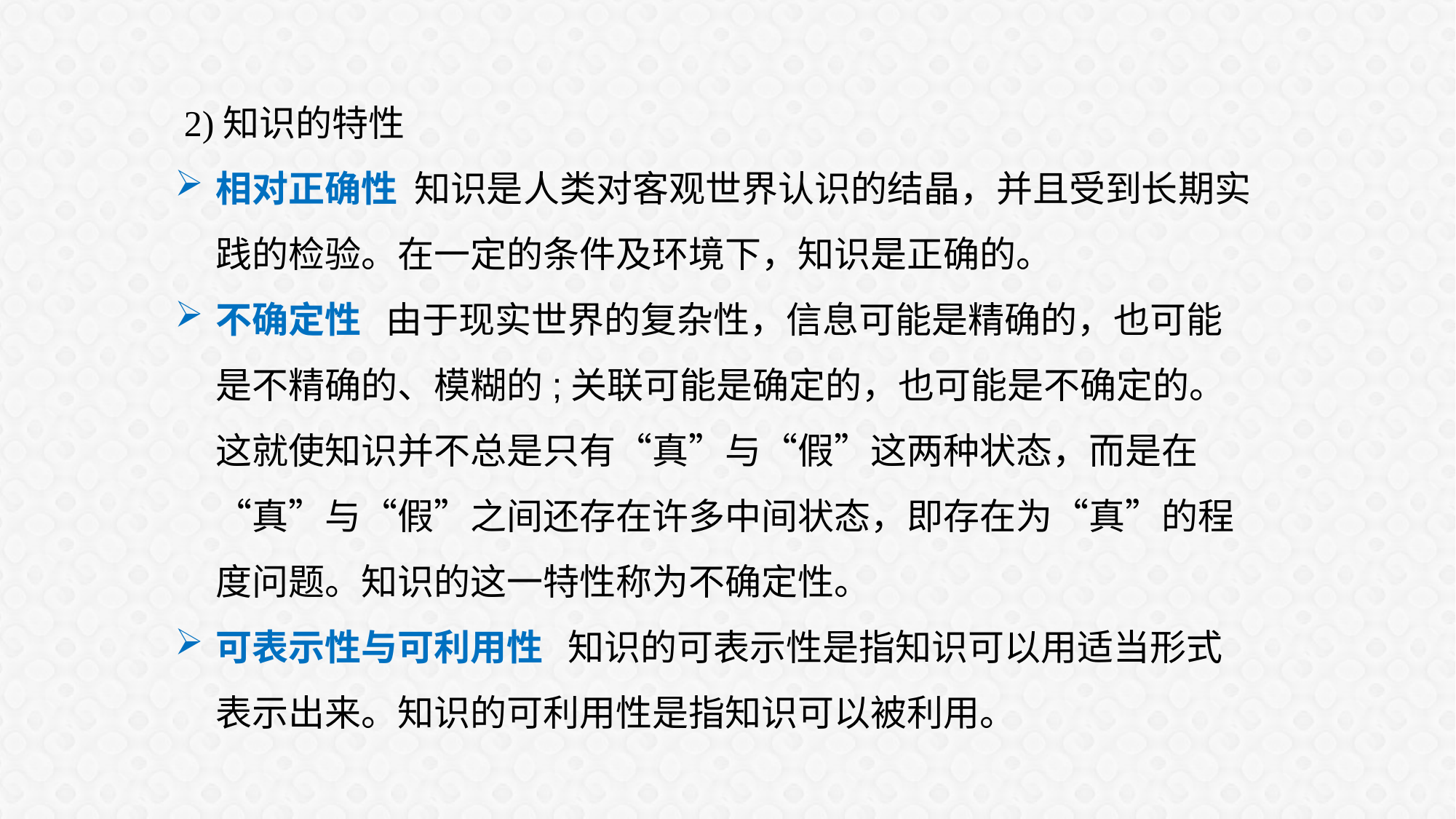

2)知识的特性
相对正确性  知识是人类对客观世界认识的结晶，并且受到长期实践的检验。在一定的条件及环境下，知识是正确的。
不确定性   由于现实世界的复杂性，信息可能是精确的，也可能是不精确的、模糊的;关联可能是确定的，也可能是不确定的。这就使知识并不总是只有“真”与“假”这两种状态，而是在“真”与“假”之间还存在许多中间状态，即存在为“真”的程度问题。知识的这一特性称为不确定性。
可表示性与可利用性   知识的可表示性是指知识可以用适当形式表示出来。知识的可利用性是指知识可以被利用。